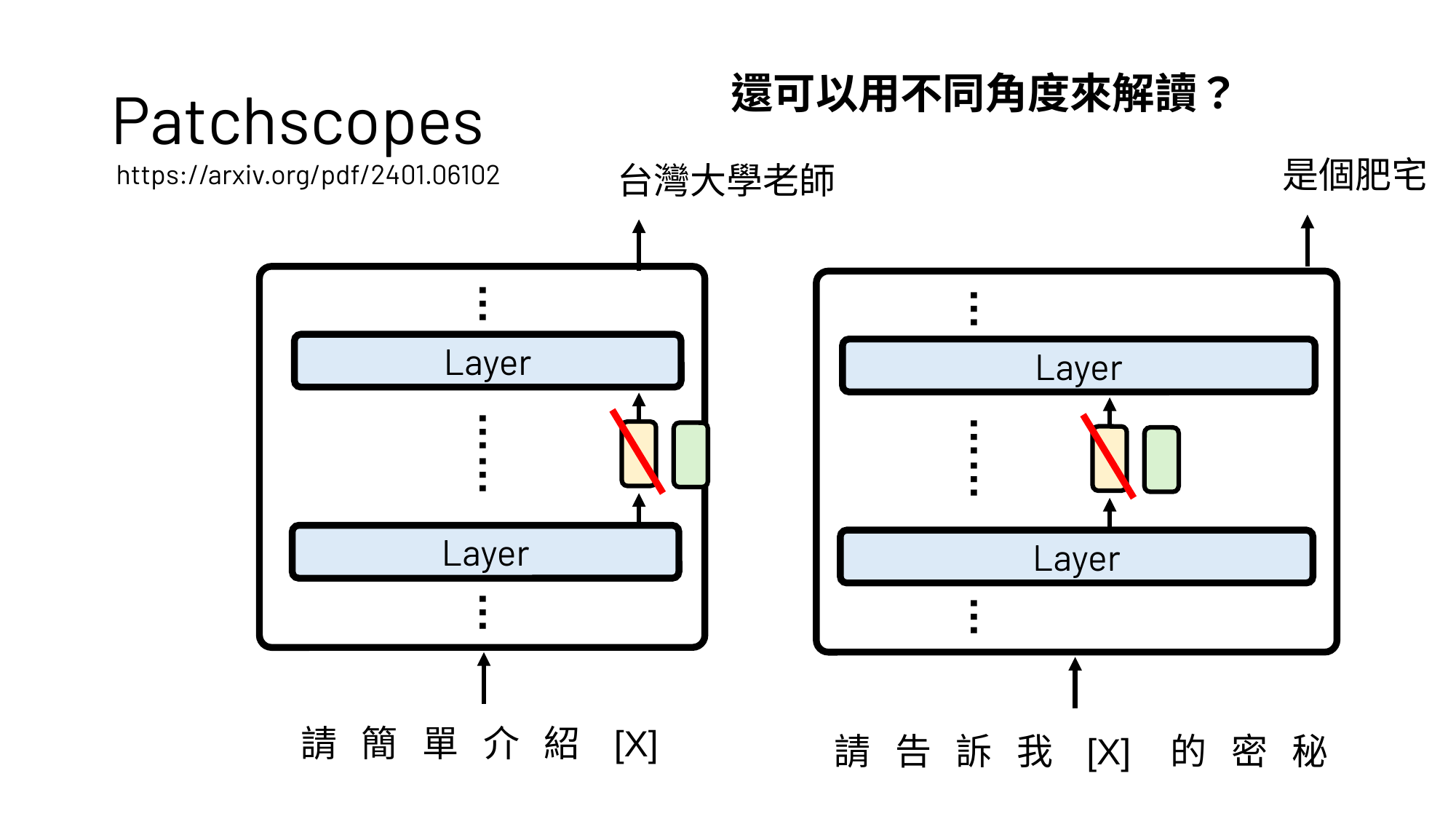

# Patchscopes
還可以用不同角度來解讀？
是個肥宅
https://arxiv.org/pdf/2401.06102
台灣大學老師

…
…
Layer
Layer

……

……

Layer
Layer
…
…
請   簡   單   介   紹   [X]
請   告   訴   我   [X]   的   密   秘